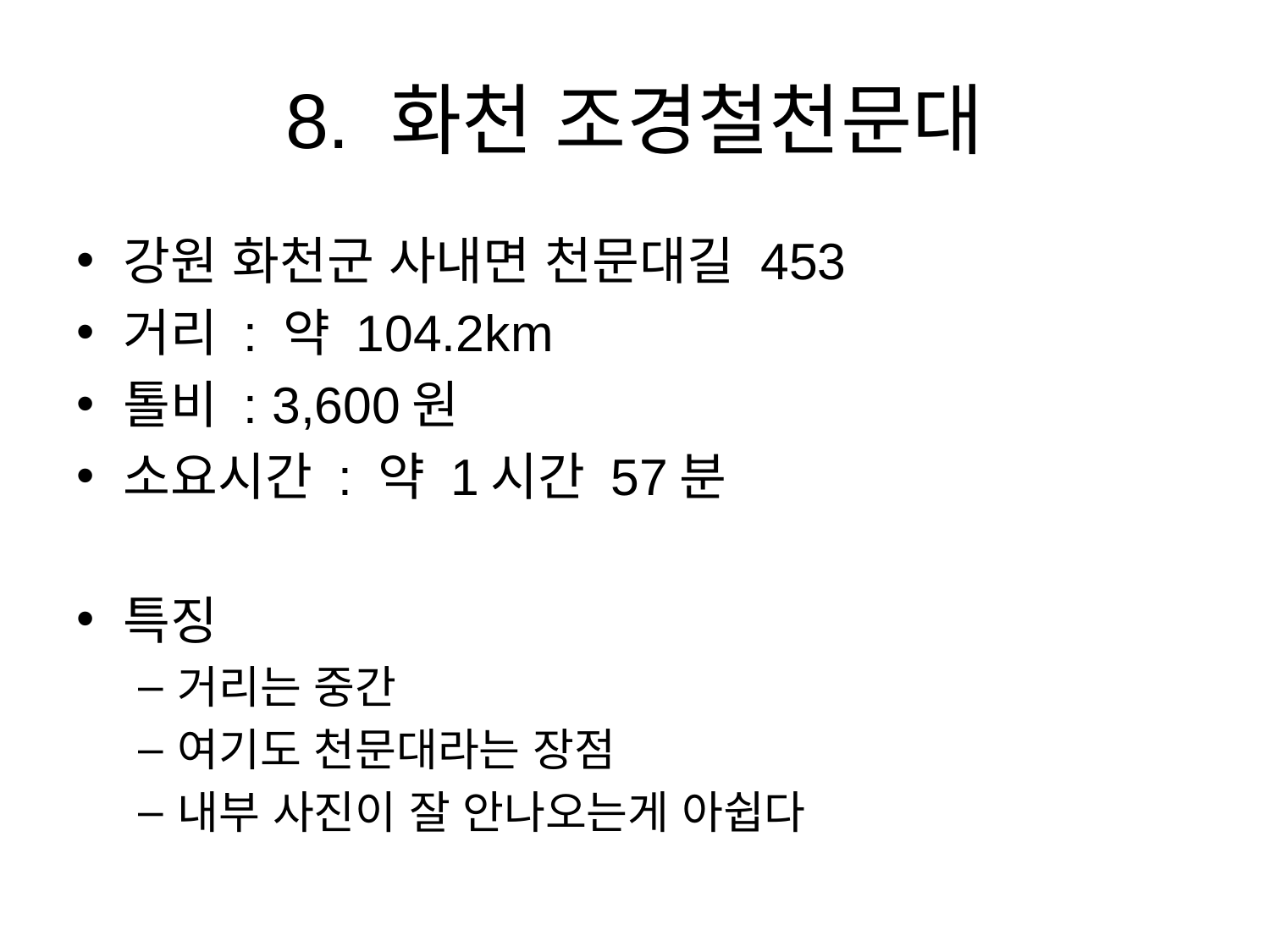

# 8. 화천 조경철천문대
강원 화천군 사내면 천문대길 453
거리 : 약 104.2km
톨비 : 3,600원
소요시간 : 약 1시간 57분

특징
거리는 중간
여기도 천문대라는 장점
내부 사진이 잘 안나오는게 아쉽다